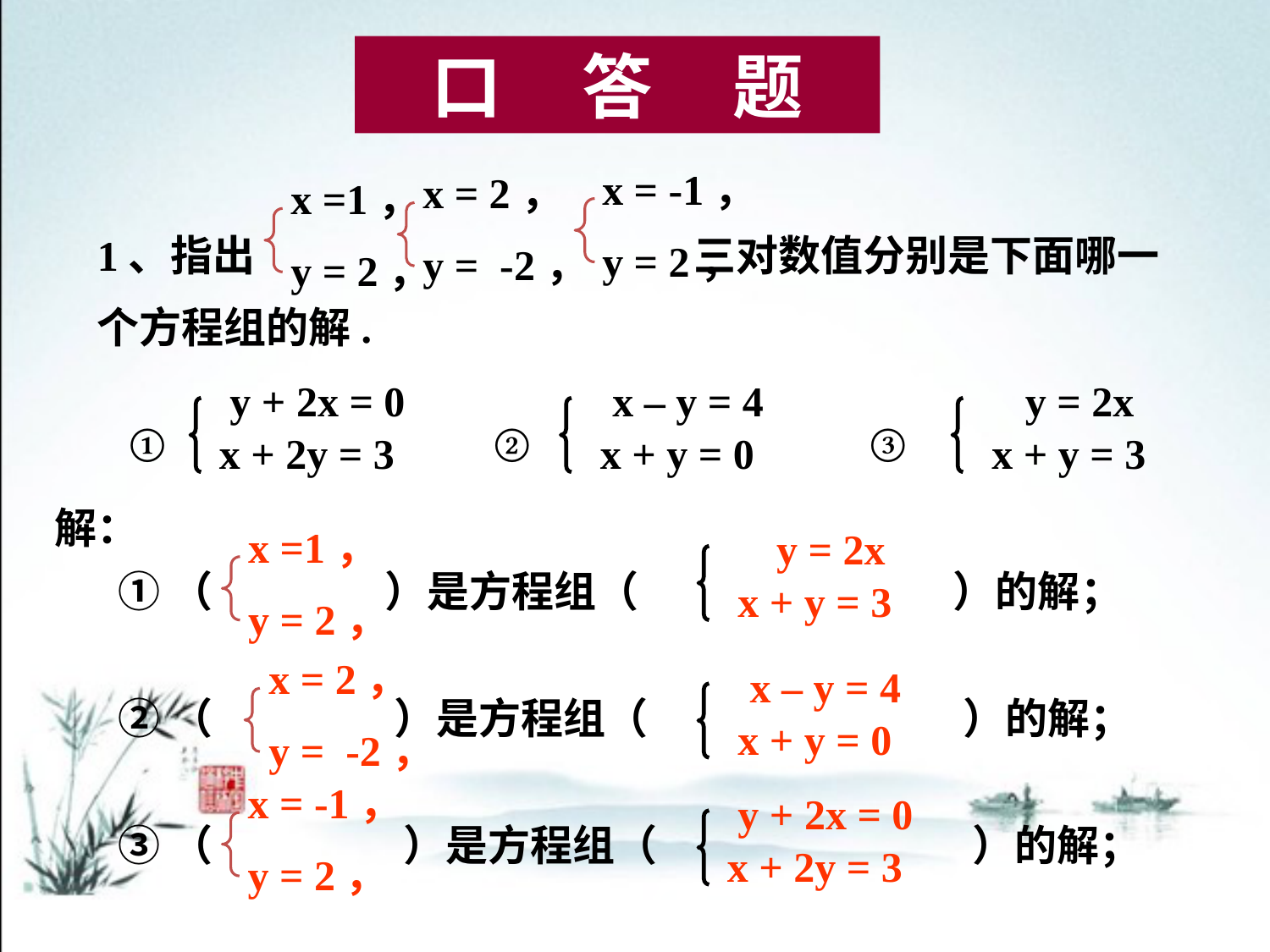

口     答     题
x = -1，
y = 2，

x = 2，
y =  -2，

x =1，
y = 2，

1、指出                                              三对数值分别是下面哪一
个方程组的解.
y + 2x = 0

x + 2y = 3
x – y = 4

x + y = 0
y = 2x

x + y = 3
①                               ②                                ③
解：
x =1，
y = 2，

 y = 2x

x + y = 3
①（                  ）是方程组（                                 ）的解；
x = 2，
y =  -2，

x – y = 4

x + y = 0
②（                   ）是方程组（                                 ）的解；
x = -1，
y = 2，

y + 2x = 0

x + 2y = 3
③（                    ）是方程组（                                 ）的解；